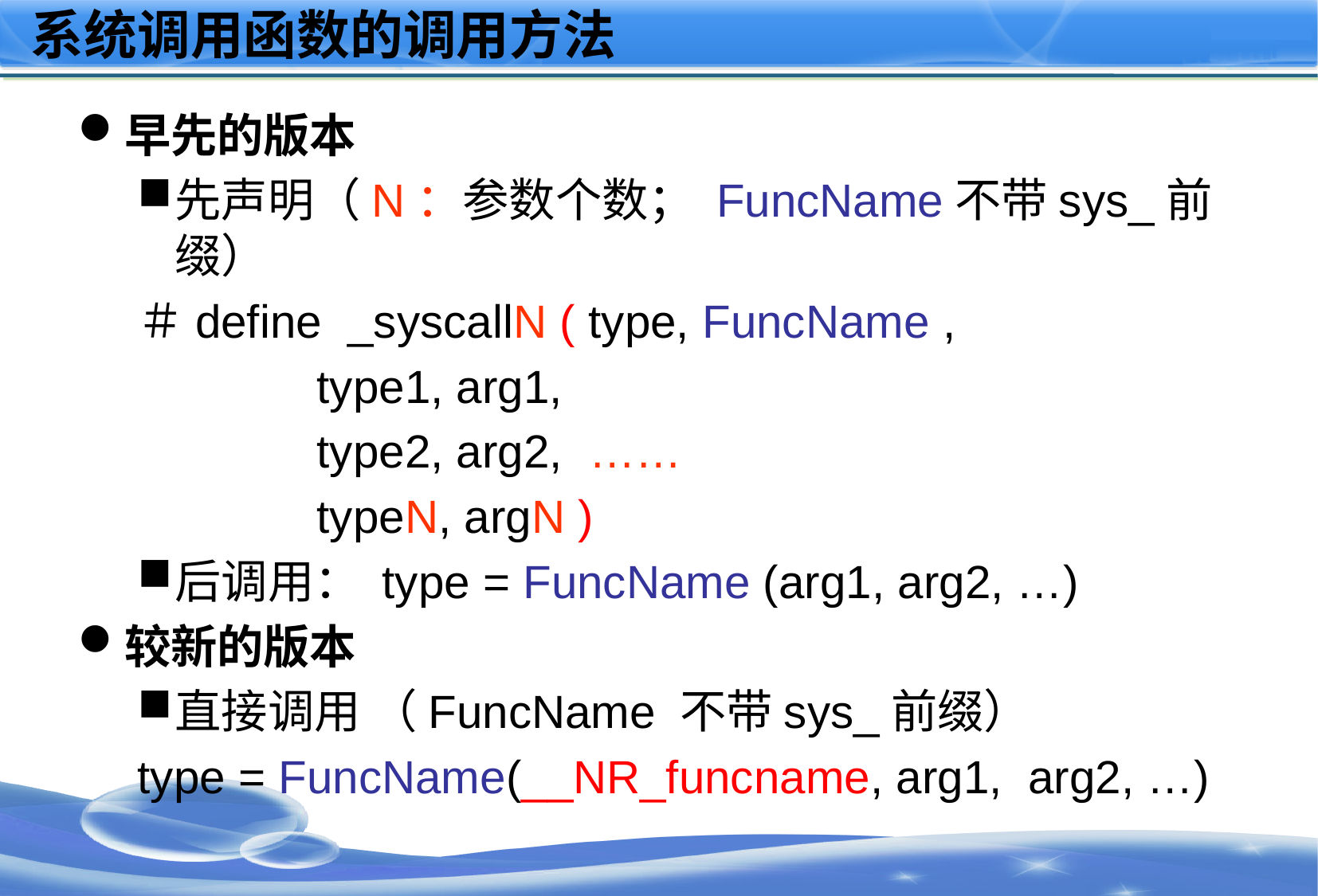

# 系统调用函数的调用方法
早先的版本
先声明（N：参数个数； FuncName不带sys_前缀）
＃define  _syscallN ( type, FuncName ,
type1, arg1,
type2, arg2,  ……
typeN, argN )
后调用： type = FuncName (arg1, arg2, …)
较新的版本
直接调用 （FuncName 不带sys_前缀）
type = FuncName(__NR_funcname, arg1,  arg2, …)